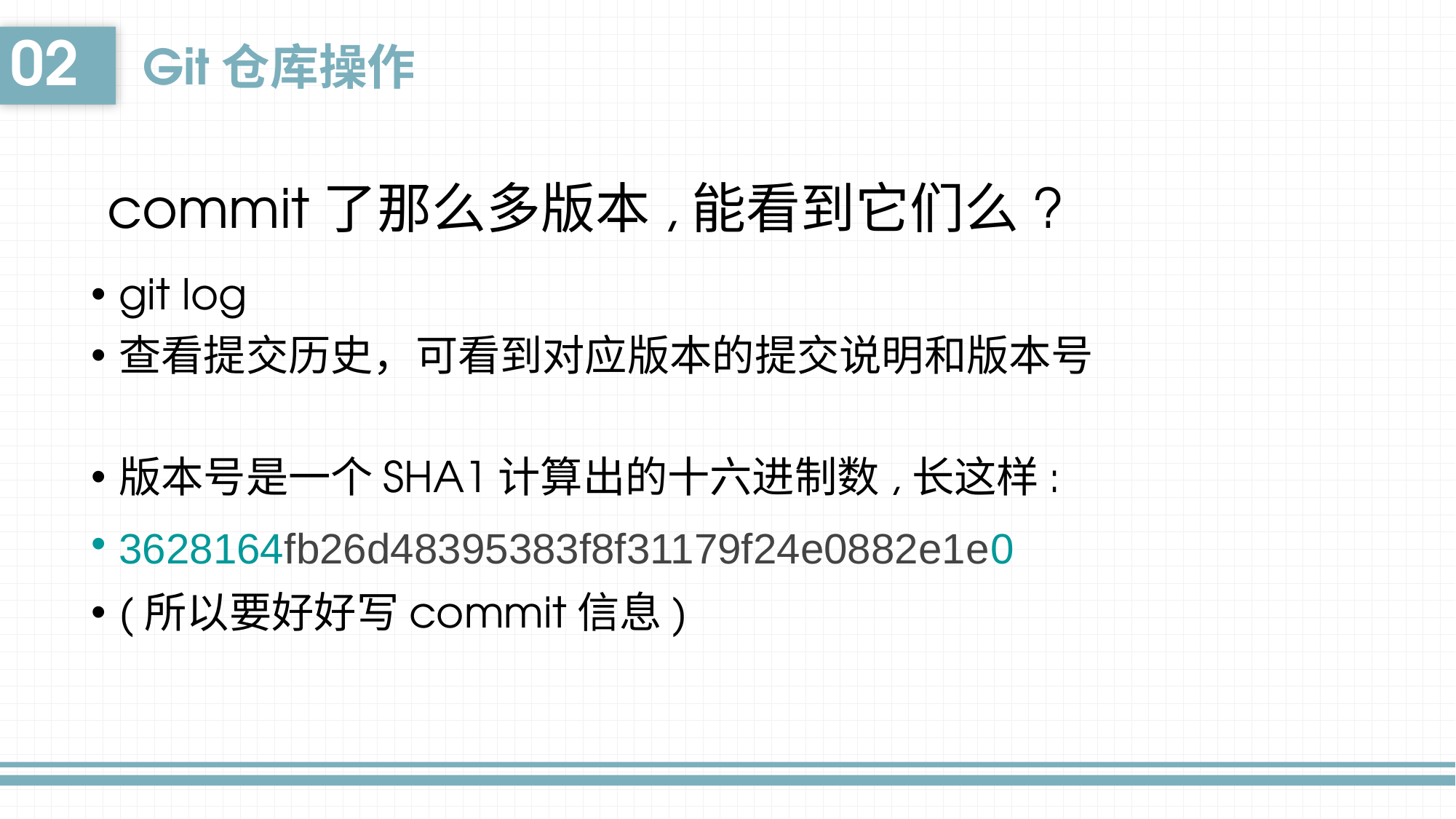

02
Git仓库操作
commit了那么多版本,能看到它们么?
git log
查看提交历史，可看到对应版本的提交说明和版本号

版本号是一个SHA1计算出的十六进制数,长这样:
3628164fb26d48395383f8f31179f24e0882e1e0
(所以要好好写commit信息)